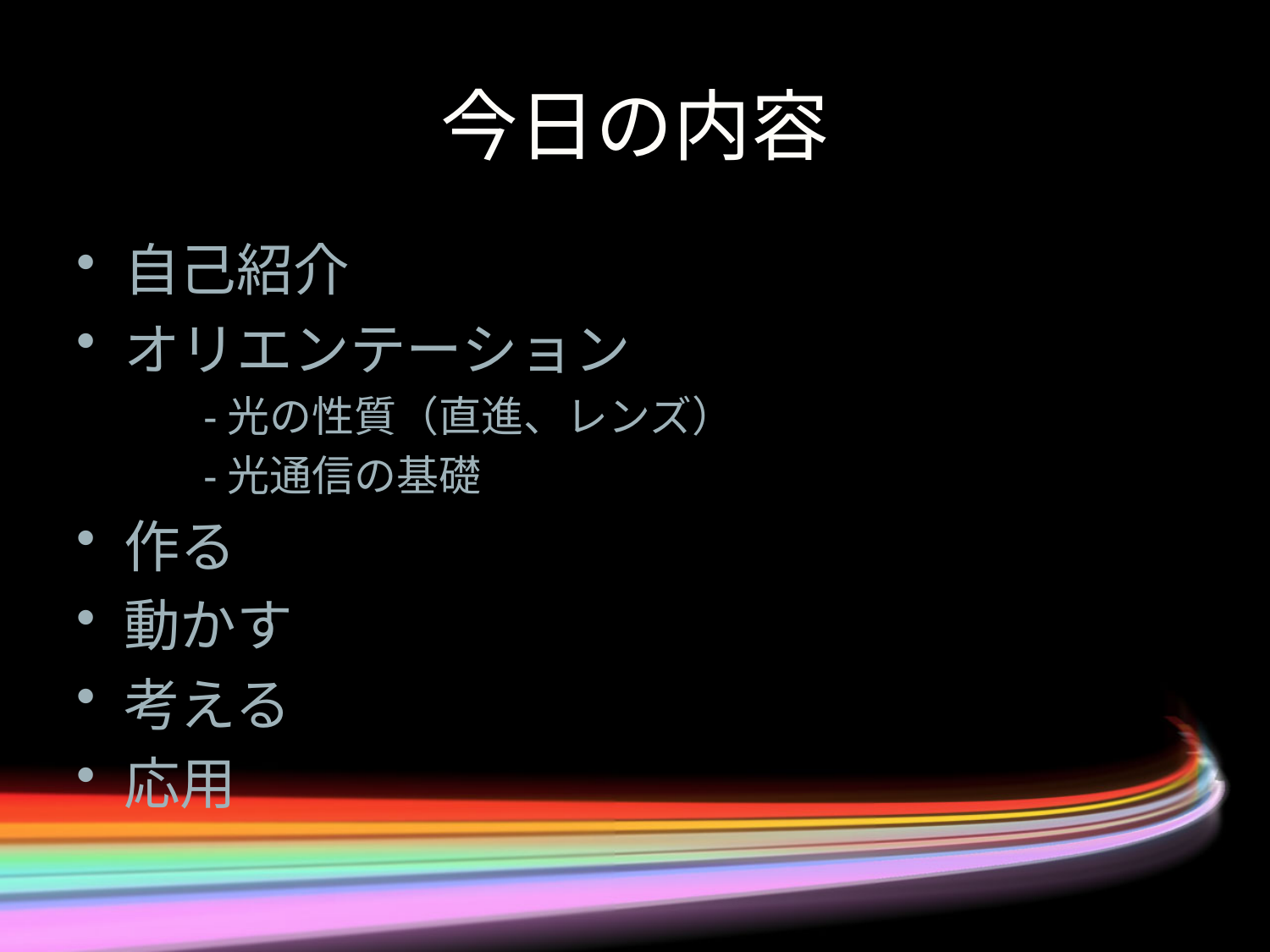

# 今日の内容
自己紹介
オリエンテーション
	-光の性質（直進、レンズ）
	-光通信の基礎
作る
動かす
考える
応用